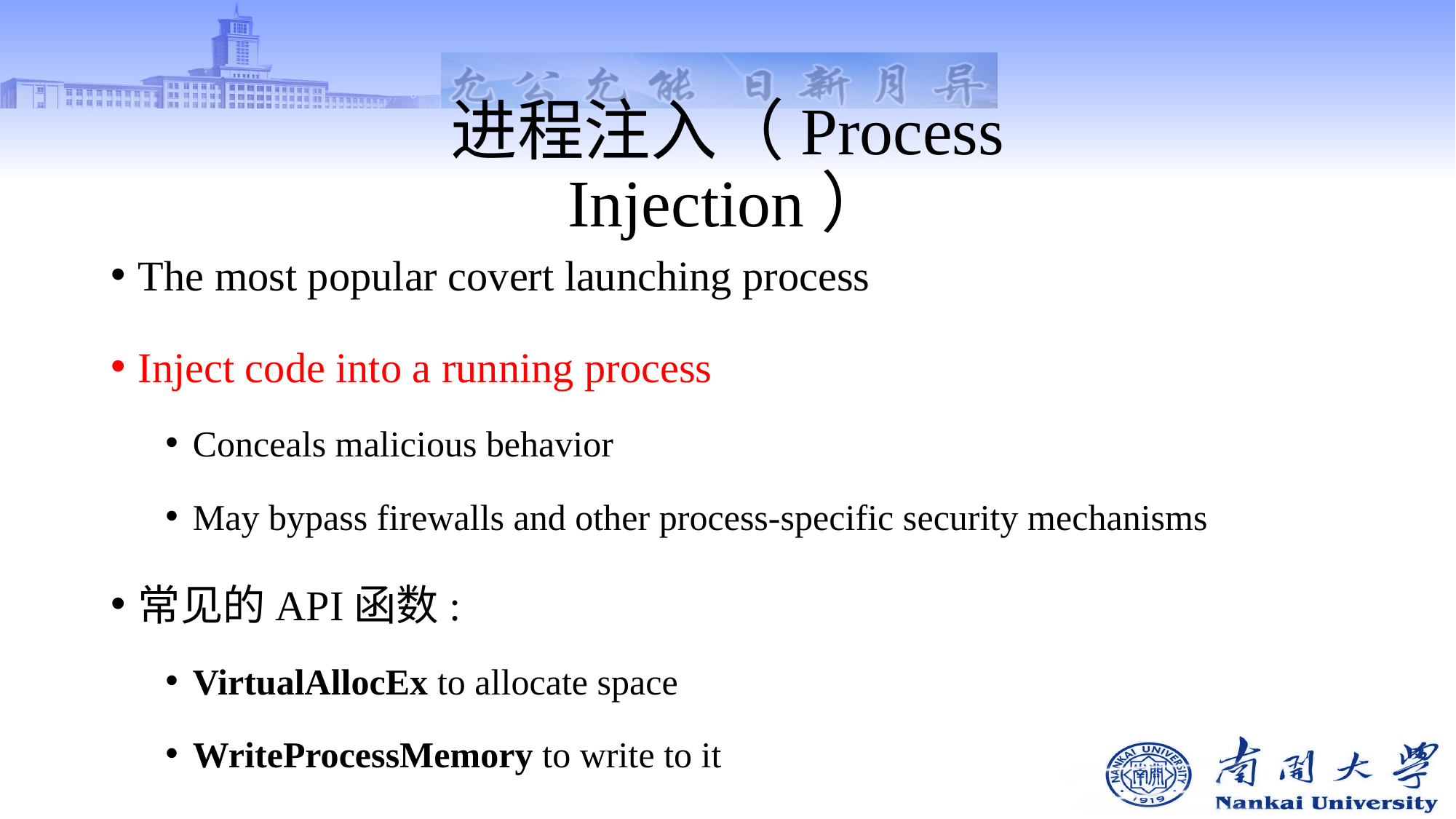

# 进程注入（Process Injection）
The most popular covert launching process
Inject code into a running process
Conceals malicious behavior
May bypass firewalls and other process-specific security mechanisms
常见的API函数:
VirtualAllocEx to allocate space
WriteProcessMemory to write to it